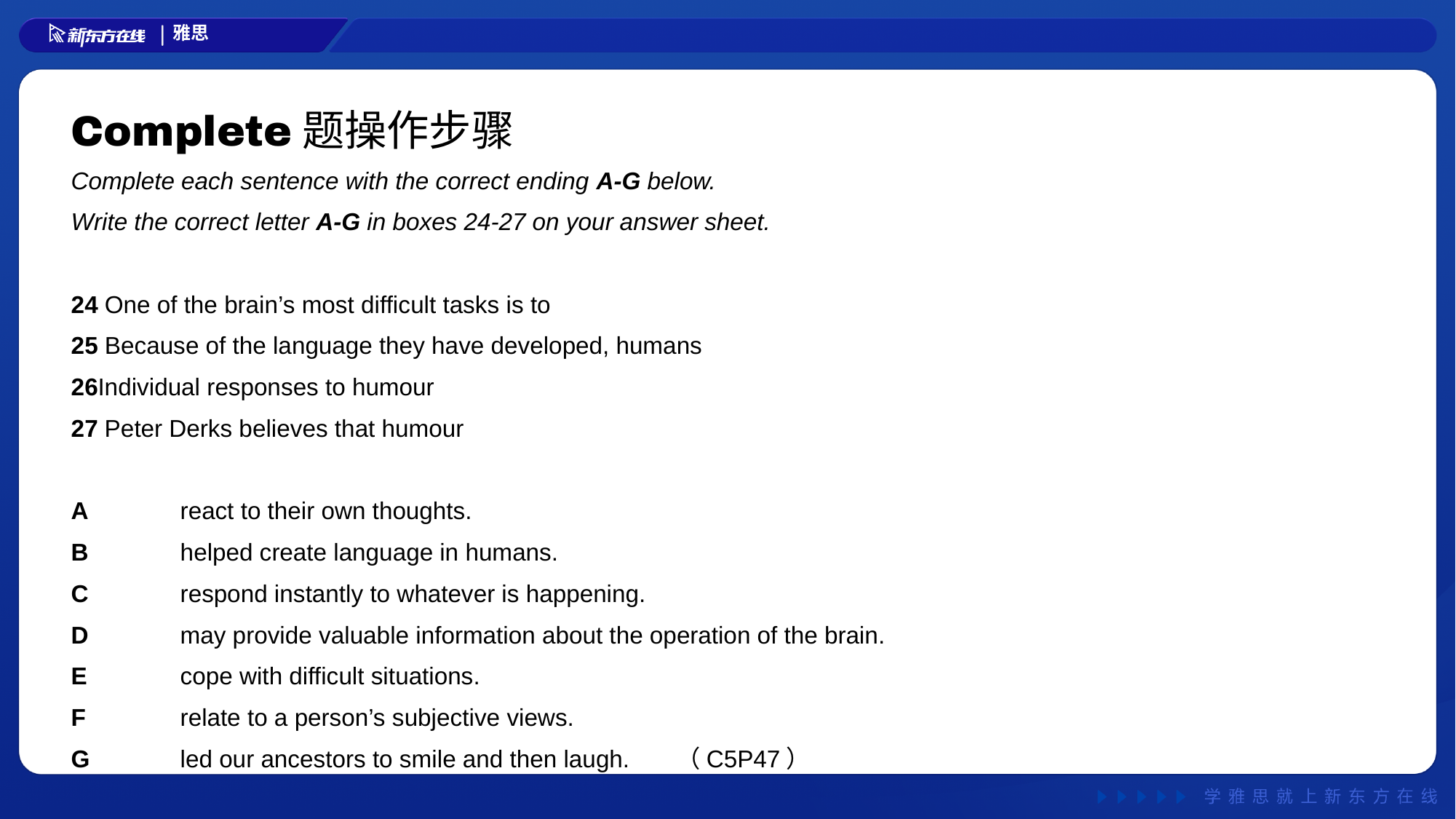

# Complete题操作步骤
Complete each sentence with the correct ending A-G below.
Write the correct letter A-G in boxes 24-27 on your answer sheet.

24 One of the brain’s most difficult tasks is to
25 Because of the language they have developed, humans
26Individual responses to humour
27 Peter Derks believes that humour

A	react to their own thoughts.
B	helped create language in humans.
C	respond instantly to whatever is happening.
D	may provide valuable information about the operation of the brain.
E	cope with difficult situations.
F	relate to a person’s subjective views.
G	led our ancestors to smile and then laugh.      （C5P47）